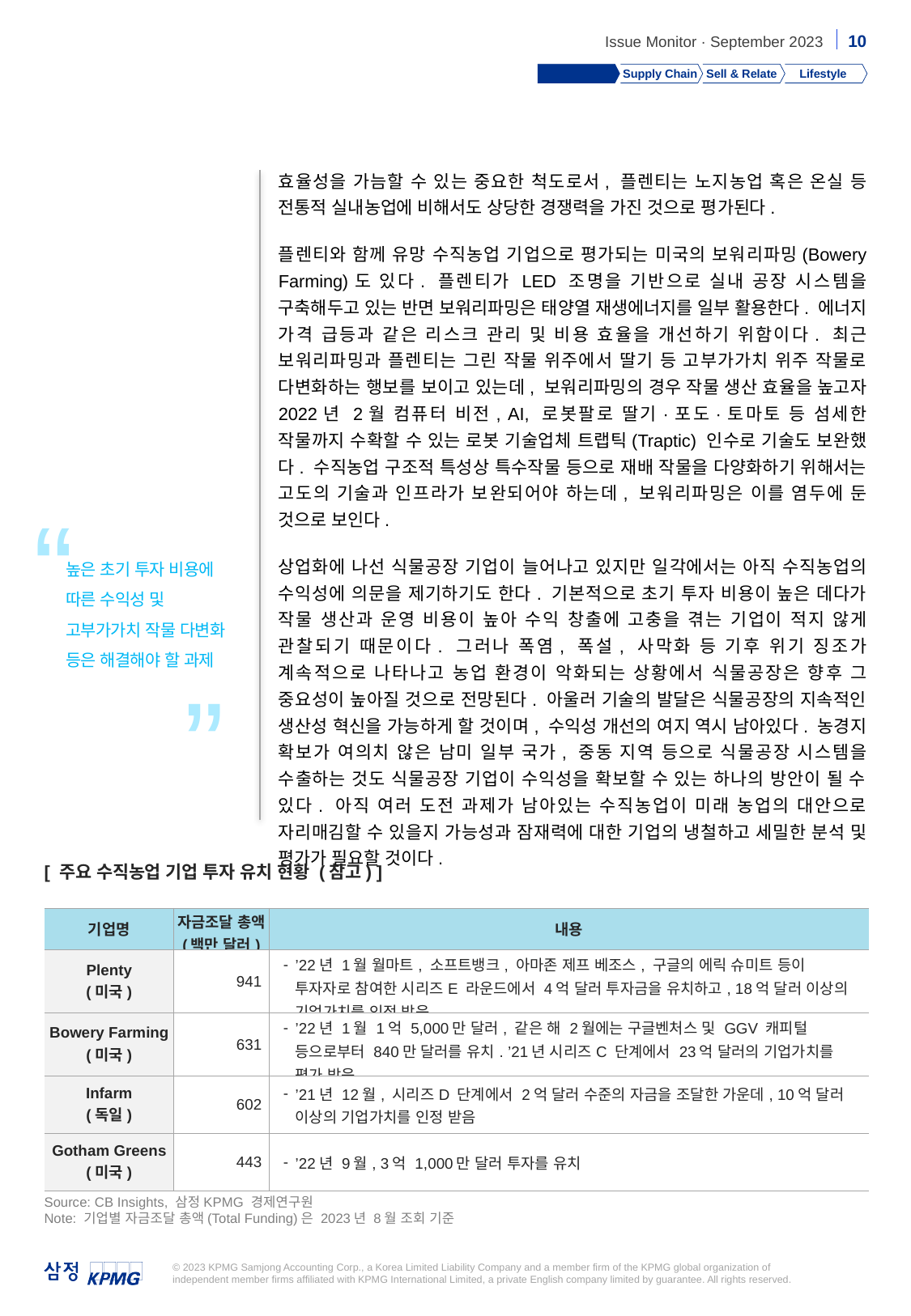

Production

Supply Chain
Sell & Relate
Lifestyle
효율성을 가늠할 수 있는 중요한 척도로서, 플렌티는 노지농업 혹은 온실 등 전통적 실내농업에 비해서도 상당한 경쟁력을 가진 것으로 평가된다.
플렌티와 함께 유망 수직농업 기업으로 평가되는 미국의 보워리파밍(Bowery Farming)도 있다. 플렌티가 LED 조명을 기반으로 실내 공장 시스템을 구축해두고 있는 반면 보워리파밍은 태양열 재생에너지를 일부 활용한다. 에너지 가격 급등과 같은 리스크 관리 및 비용 효율을 개선하기 위함이다. 최근 보워리파밍과 플렌티는 그린 작물 위주에서 딸기 등 고부가가치 위주 작물로 다변화하는 행보를 보이고 있는데, 보워리파밍의 경우 작물 생산 효율을 높고자 2022년 2월 컴퓨터 비전, AI, 로봇팔로 딸기·포도·토마토 등 섬세한 작물까지 수확할 수 있는 로봇 기술업체 트랩틱(Traptic) 인수로 기술도 보완했다. 수직농업 구조적 특성상 특수작물 등으로 재배 작물을 다양화하기 위해서는 고도의 기술과 인프라가 보완되어야 하는데, 보워리파밍은 이를 염두에 둔 것으로 보인다.
상업화에 나선 식물공장 기업이 늘어나고 있지만 일각에서는 아직 수직농업의 수익성에 의문을 제기하기도 한다. 기본적으로 초기 투자 비용이 높은 데다가 작물 생산과 운영 비용이 높아 수익 창출에 고충을 겪는 기업이 적지 않게 관찰되기 때문이다. 그러나 폭염, 폭설, 사막화 등 기후 위기 징조가 계속적으로 나타나고 농업 환경이 악화되는 상황에서 식물공장은 향후 그 중요성이 높아질 것으로 전망된다. 아울러 기술의 발달은 식물공장의 지속적인 생산성 혁신을 가능하게 할 것이며, 수익성 개선의 여지 역시 남아있다. 농경지 확보가 여의치 않은 남미 일부 국가, 중동 지역 등으로 식물공장 시스템을 수출하는 것도 식물공장 기업이 수익성을 확보할 수 있는 하나의 방안이 될 수 있다. 아직 여러 도전 과제가 남아있는 수직농업이 미래 농업의 대안으로 자리매김할 수 있을지 가능성과 잠재력에 대한 기업의 냉철하고 세밀한 분석 및 평가가 필요할 것이다.
“
높은 초기 투자 비용에 따른 수익성 및 고부가가치 작물 다변화 등은 해결해야 할 과제
”
[ 주요 수직농업 기업 투자 유치 현황 (참고) ]
| 기업명 | 자금조달 총액 (백만 달러) | 내용 |
| --- | --- | --- |
| Plenty (미국) | 941 | ’22년 1월 월마트, 소프트뱅크, 아마존 제프 베조스, 구글의 에릭 슈미트 등이 투자자로 참여한 시리즈E 라운드에서 4억 달러 투자금을 유치하고, 18억 달러 이상의 기업가치를 인정 받음 |
| Bowery Farming (미국) | 631 | ’22년 1월 1억 5,000만 달러, 같은 해 2월에는 구글벤처스 및 GGV 캐피털 등으로부터 840만 달러를 유치. ’21년 시리즈C 단계에서 23억 달러의 기업가치를 평가 받음 |
| Infarm (독일) | 602 | ’21년 12월, 시리즈D 단계에서 2억 달러 수준의 자금을 조달한 가운데, 10억 달러 이상의 기업가치를 인정 받음 |
| Gotham Greens (미국) | 443 | ’22년 9월, 3억 1,000만 달러 투자를 유치 |
Source: CB Insights, 삼정KPMG 경제연구원
Note: 기업별 자금조달 총액(Total Funding)은 2023년 8월 조회 기준